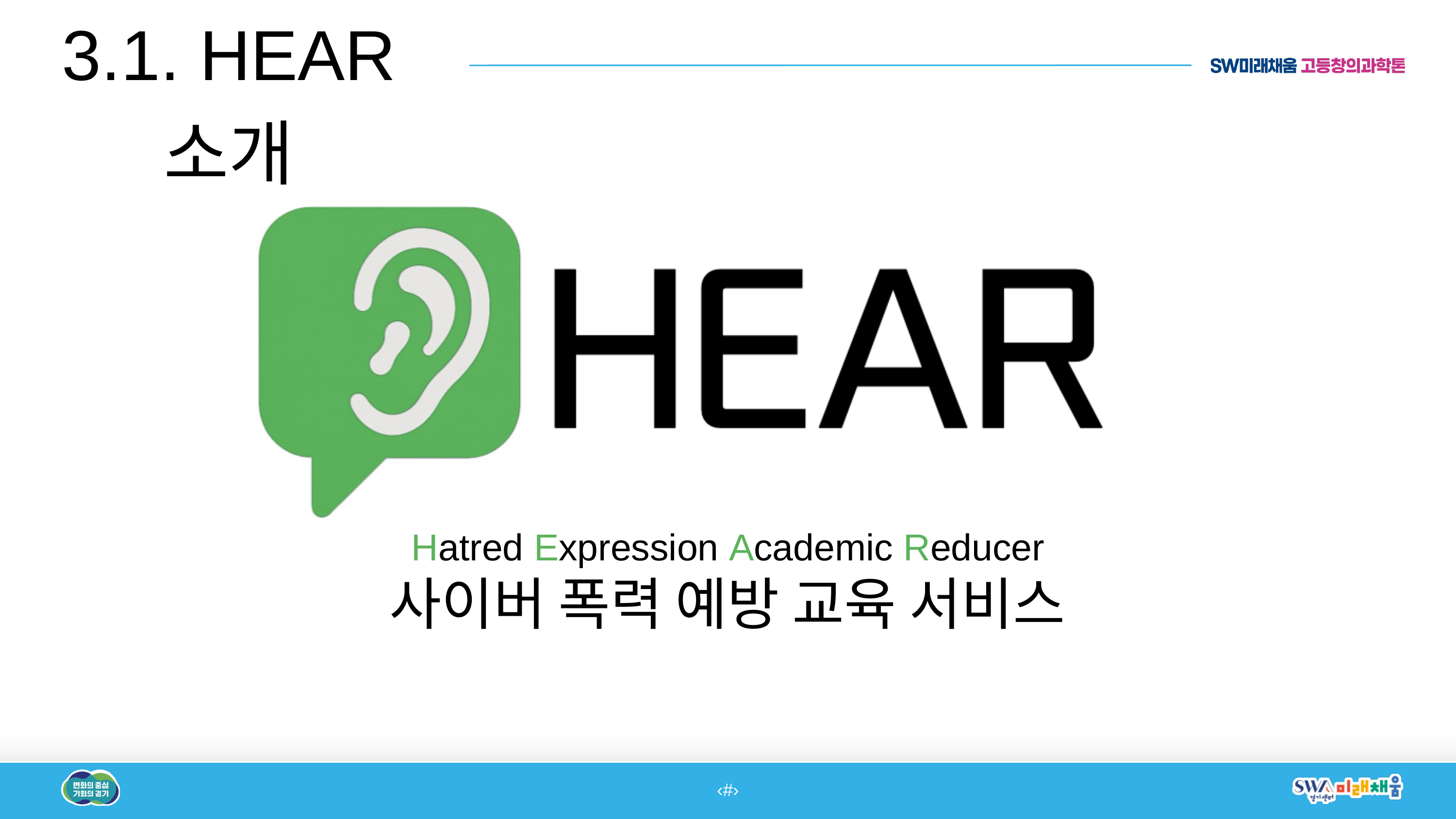

3.1. HEAR 소개

Hatred Expression Academic Reducer
사이버 폭력 예방 교육 서비스

‹#›